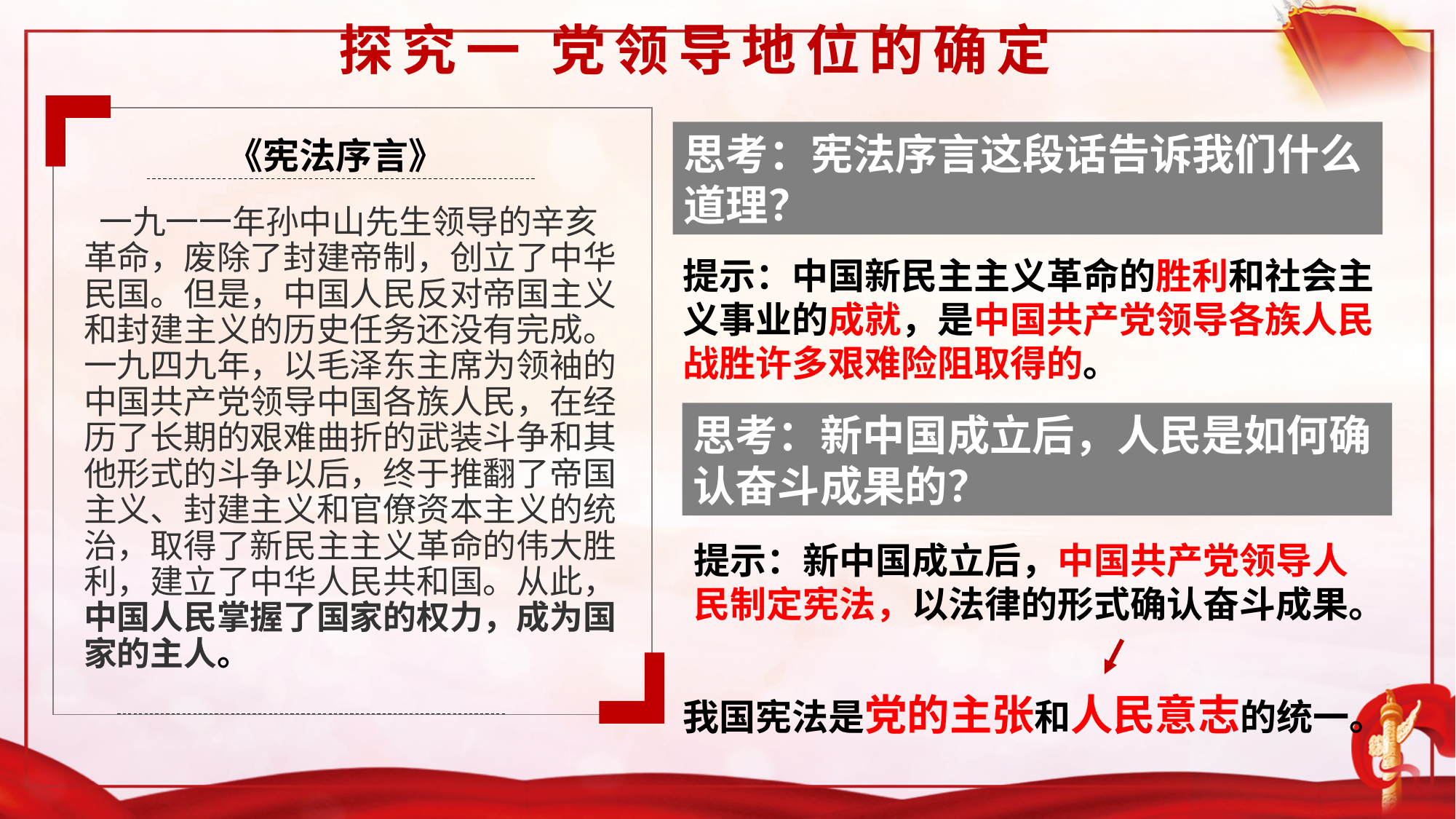

# 探究一 党领导地位的确定

《宪法序言》
思考：宪法序言这段话告诉我们什么道理？
 一九一一年孙中山先生领导的辛亥革命，废除了封建帝制，创立了中华民国。但是，中国人民反对帝国主义和封建主义的历史任务还没有完成。一九四九年，以毛泽东主席为领袖的中国共产党领导中国各族人民，在经历了长期的艰难曲折的武装斗争和其他形式的斗争以后，终于推翻了帝国主义、封建主义和官僚资本主义的统治，取得了新民主主义革命的伟大胜利，建立了中华人民共和国。从此，中国人民掌握了国家的权力，成为国家的主人。
提示：中国新民主主义革命的胜利和社会主义事业的成就，是中国共产党领导各族人民战胜许多艰难险阻取得的。
思考：新中国成立后，人民是如何确认奋斗成果的？
提示：新中国成立后，中国共产党领导人民制定宪法，以法律的形式确认奋斗成果。
我国宪法是党的主张和人民意志的统一。